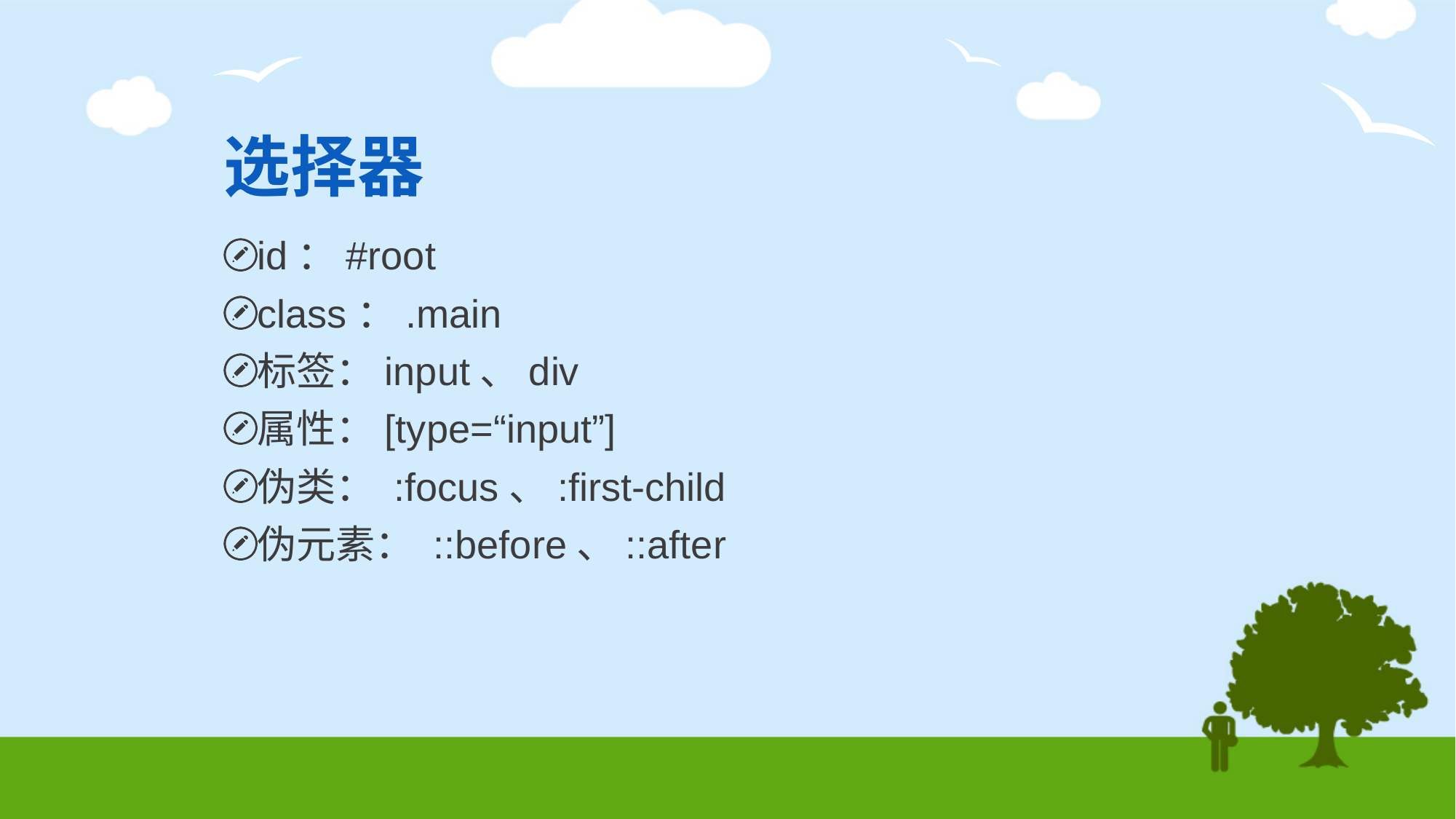

# 选择器
id：#root
class：.main
标签：input、div
属性：[type=“input”]
伪类： :focus、:first-child
伪元素： ::before、::after